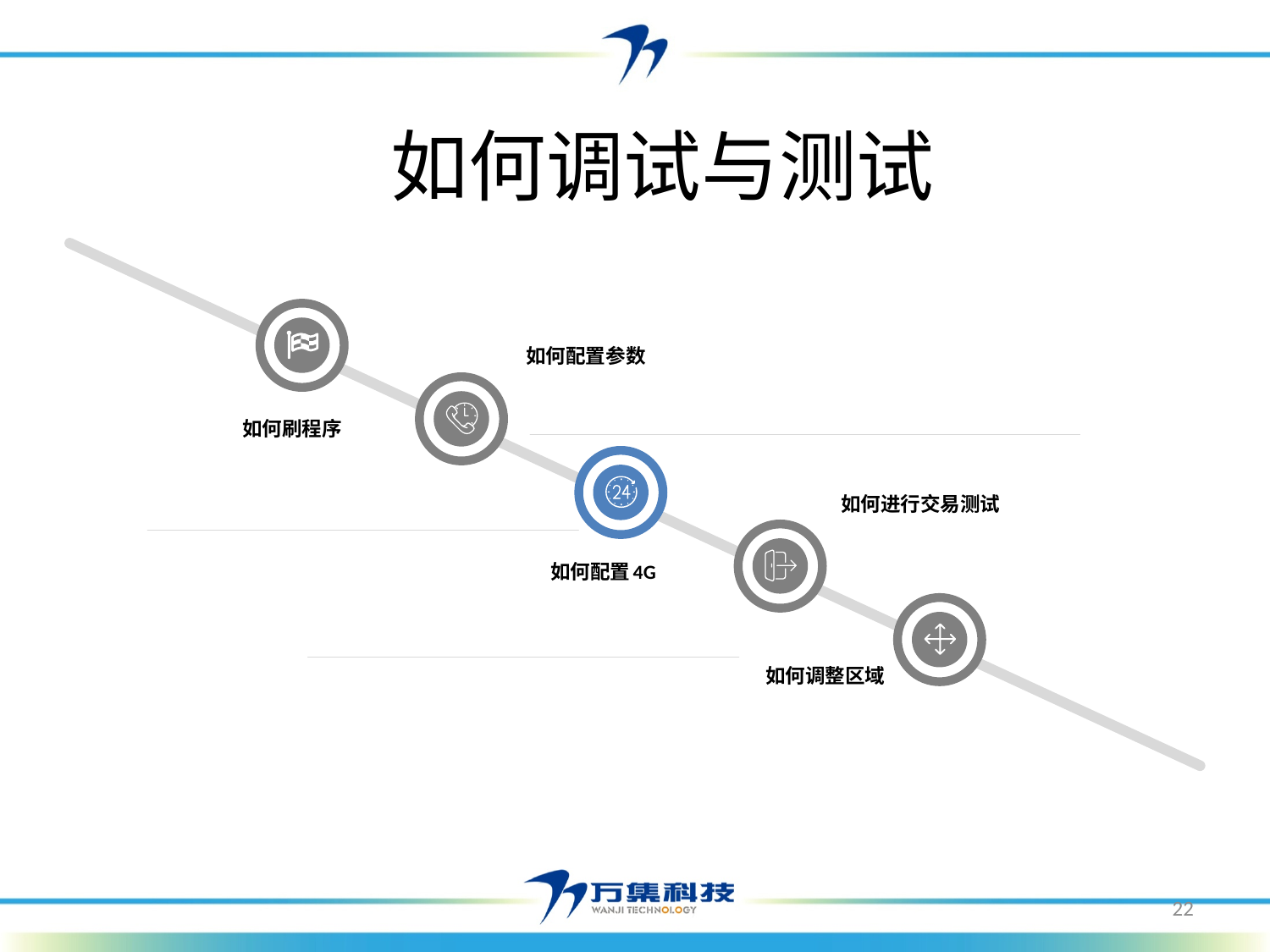

如何调试与测试

如何配置参数

如何刷程序

如何进行交易测试

如何配置4G

如何调整区域
22